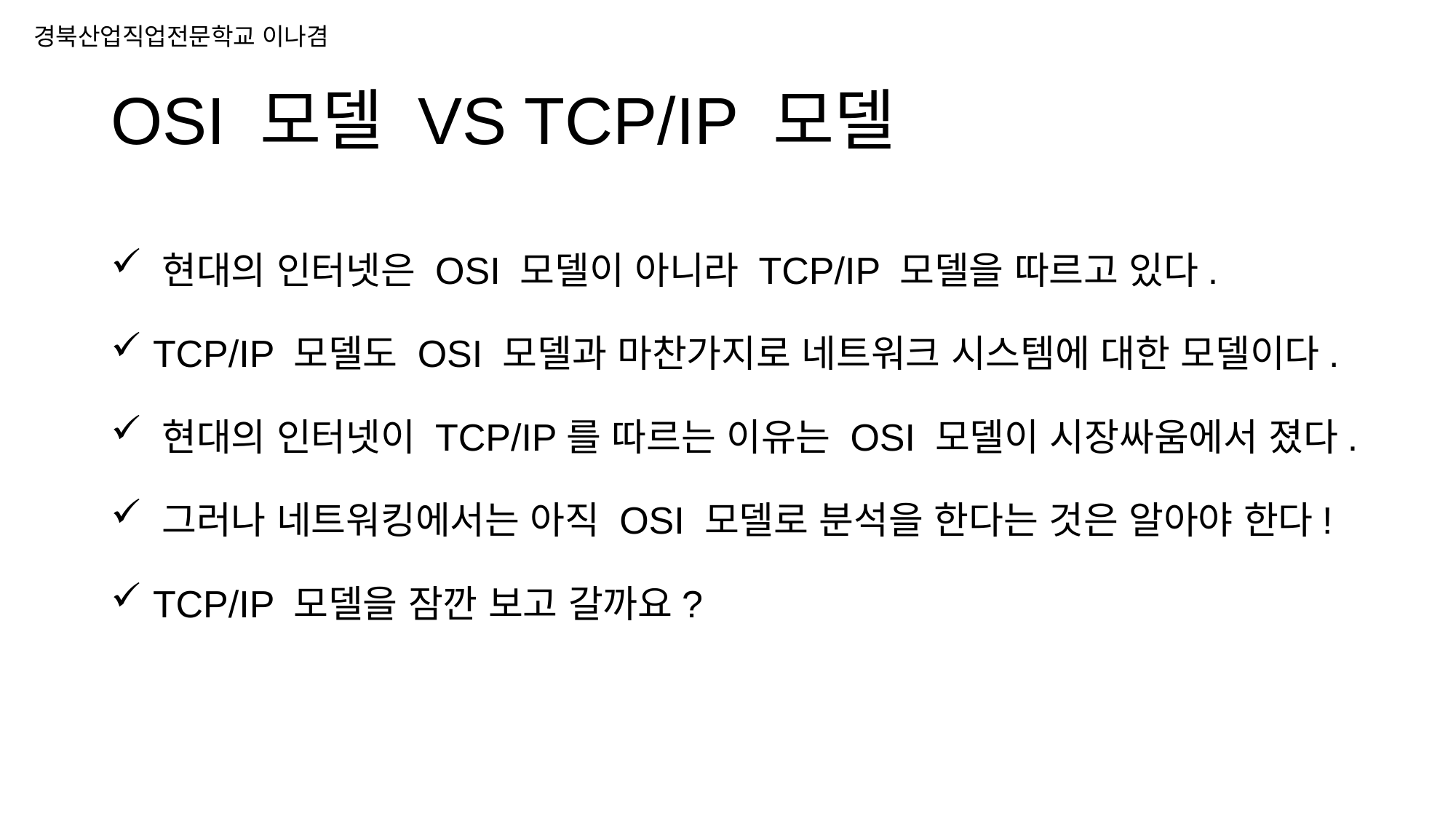

# OSI 모델 VS TCP/IP 모델
 현대의 인터넷은 OSI 모델이 아니라 TCP/IP 모델을 따르고 있다.
 TCP/IP 모델도 OSI 모델과 마찬가지로 네트워크 시스템에 대한 모델이다.
 현대의 인터넷이 TCP/IP를 따르는 이유는 OSI 모델이 시장싸움에서 졌다.
 그러나 네트워킹에서는 아직 OSI 모델로 분석을 한다는 것은 알아야 한다!
 TCP/IP 모델을 잠깐 보고 갈까요?